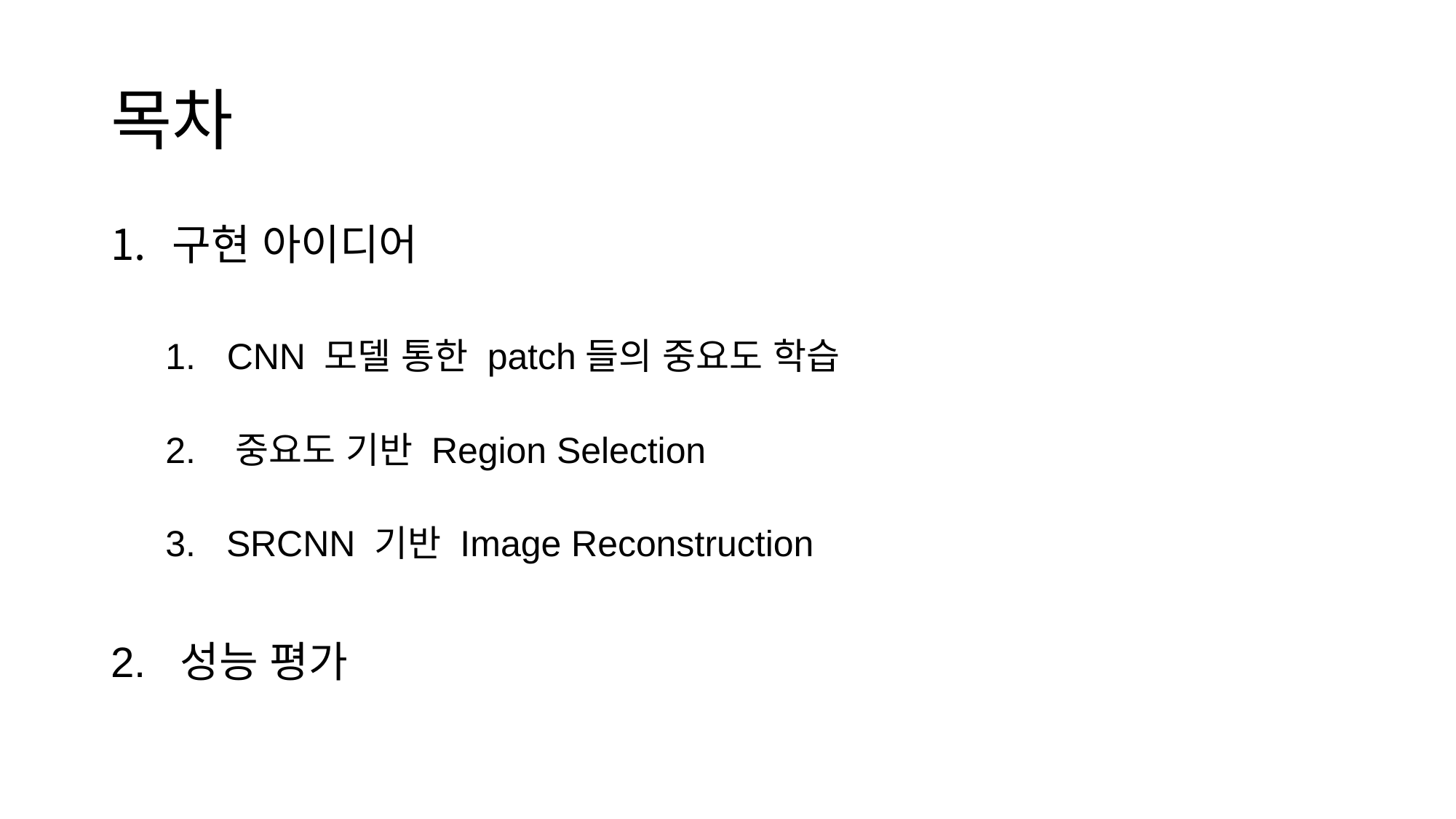

# 목차
구현 아이디어

CNN 모델 통한 patch들의 중요도 학습

2.   중요도 기반 Region Selection

3.   SRCNN 기반 Image Reconstruction

2.  성능 평가